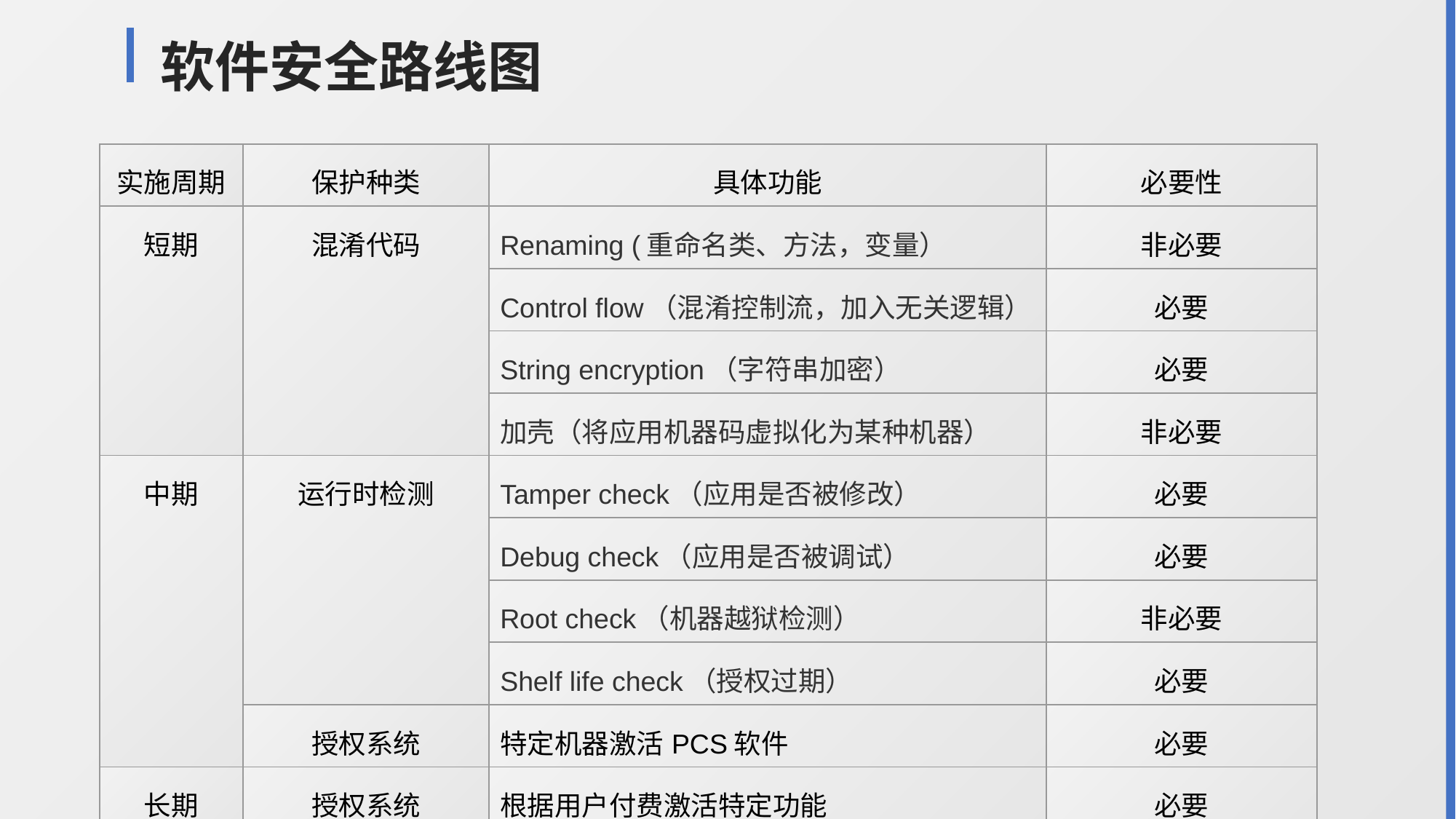

软件安全路线图
| 实施周期 | 保护种类 | 具体功能 | 必要性 |
| --- | --- | --- | --- |
| 短期 | 混淆代码 | Renaming (重命名类、方法，变量） | 非必要 |
|  |  | Control flow（混淆控制流，加入无关逻辑） | 必要 |
|  |  | String encryption（字符串加密） | 必要 |
|  |  | 加壳（将应用机器码虚拟化为某种机器） | 非必要 |
| 中期 | 运行时检测 | Tamper check（应用是否被修改） | 必要 |
|  |  | Debug check（应用是否被调试） | 必要 |
|  |  | Root check（机器越狱检测） | 非必要 |
|  |  | Shelf life check（授权过期） | 必要 |
|  | 授权系统 | 特定机器激活PCS软件 | 必要 |
| 长期 | 授权系统 | 根据用户付费激活特定功能 | 必要 |